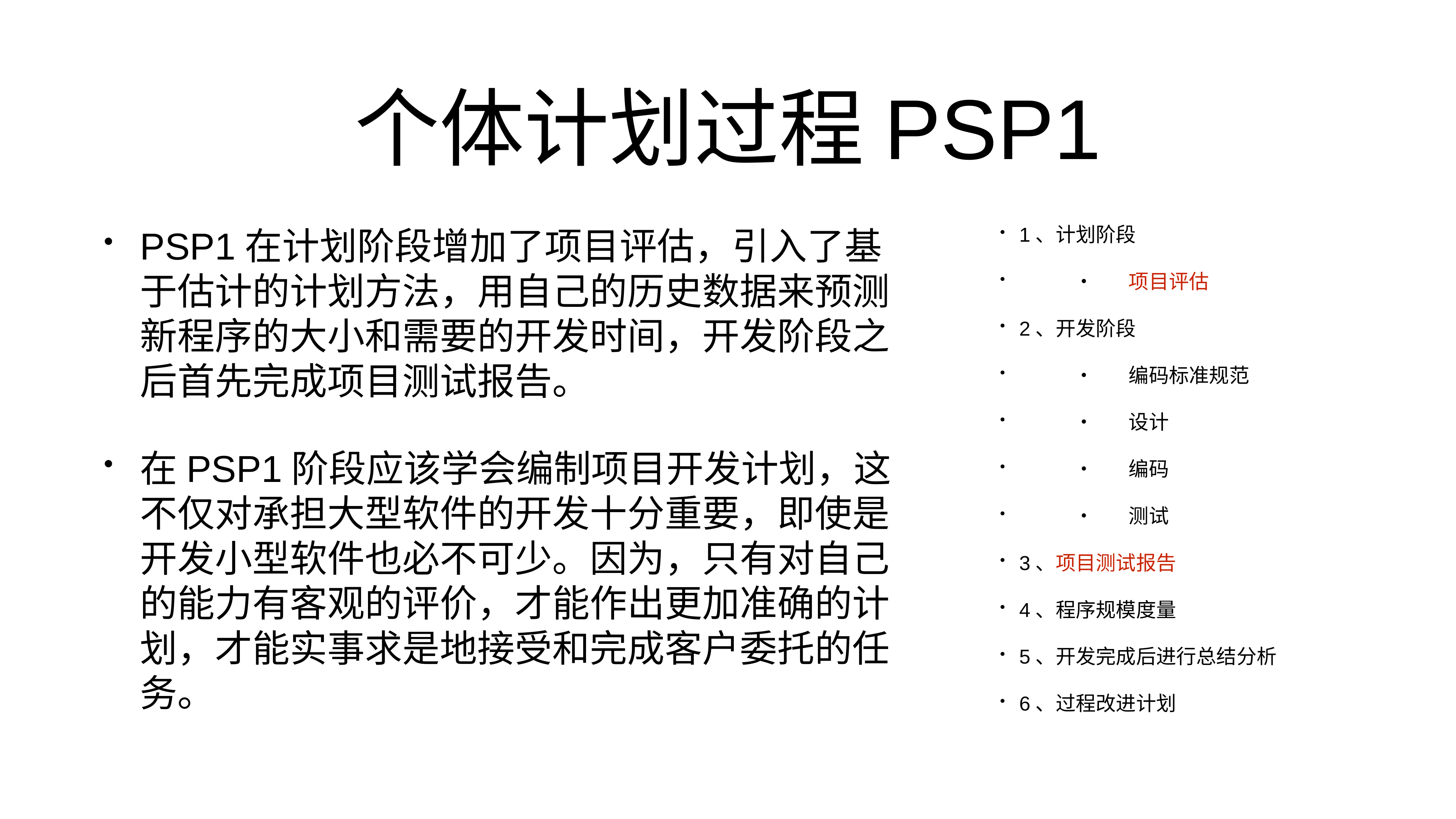

# 个体计划过程PSP1
PSP1在计划阶段增加了项目评估，引入了基于估计的计划方法，用自己的历史数据来预测新程序的大小和需要的开发时间，开发阶段之后首先完成项目测试报告。
在PSP1阶段应该学会编制项目开发计划，这不仅对承担大型软件的开发十分重要，即使是开发小型软件也必不可少。因为，只有对自己的能力有客观的评价，才能作出更加准确的计划，才能实事求是地接受和完成客户委托的任务。
1、计划阶段
	•	项目评估
2、开发阶段
	•	编码标准规范
	•	设计
	•	编码
	•	测试
3、项目测试报告
4、程序规模度量
5、开发完成后进行总结分析
6、过程改进计划